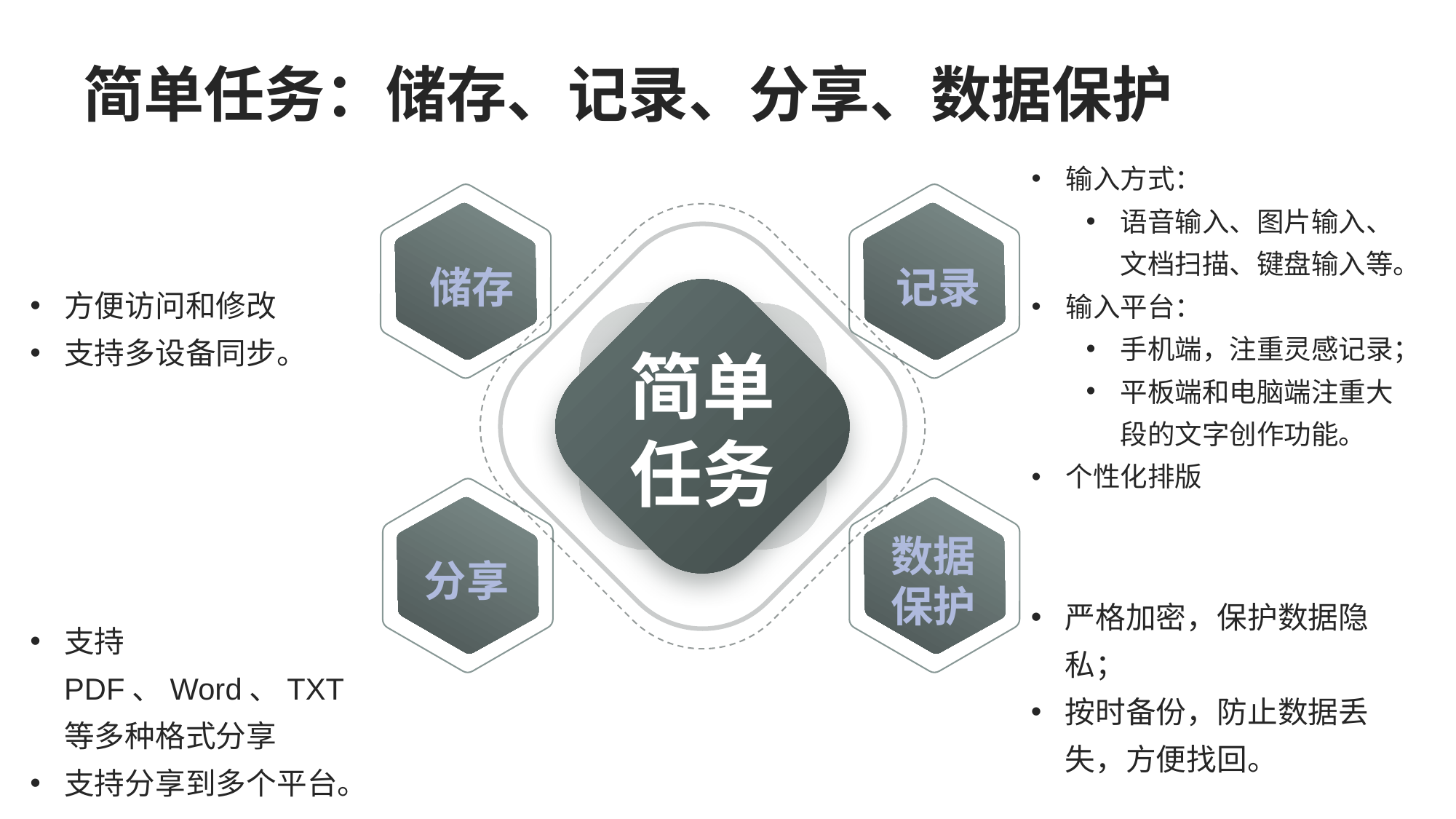

# 简单任务：储存、记录、分享、数据保护
输入方式：
语音输入、图片输入、文档扫描、键盘输入等。
输入平台：
手机端，注重灵感记录；
平板端和电脑端注重大段的文字创作功能。
个性化排版

储存
记录
简单任务

数据
保护
分享
方便访问和修改
支持多设备同步。
严格加密，保护数据隐私；
按时备份，防止数据丢失，方便找回。
支持PDF、Word、TXT等多种格式分享
支持分享到多个平台。